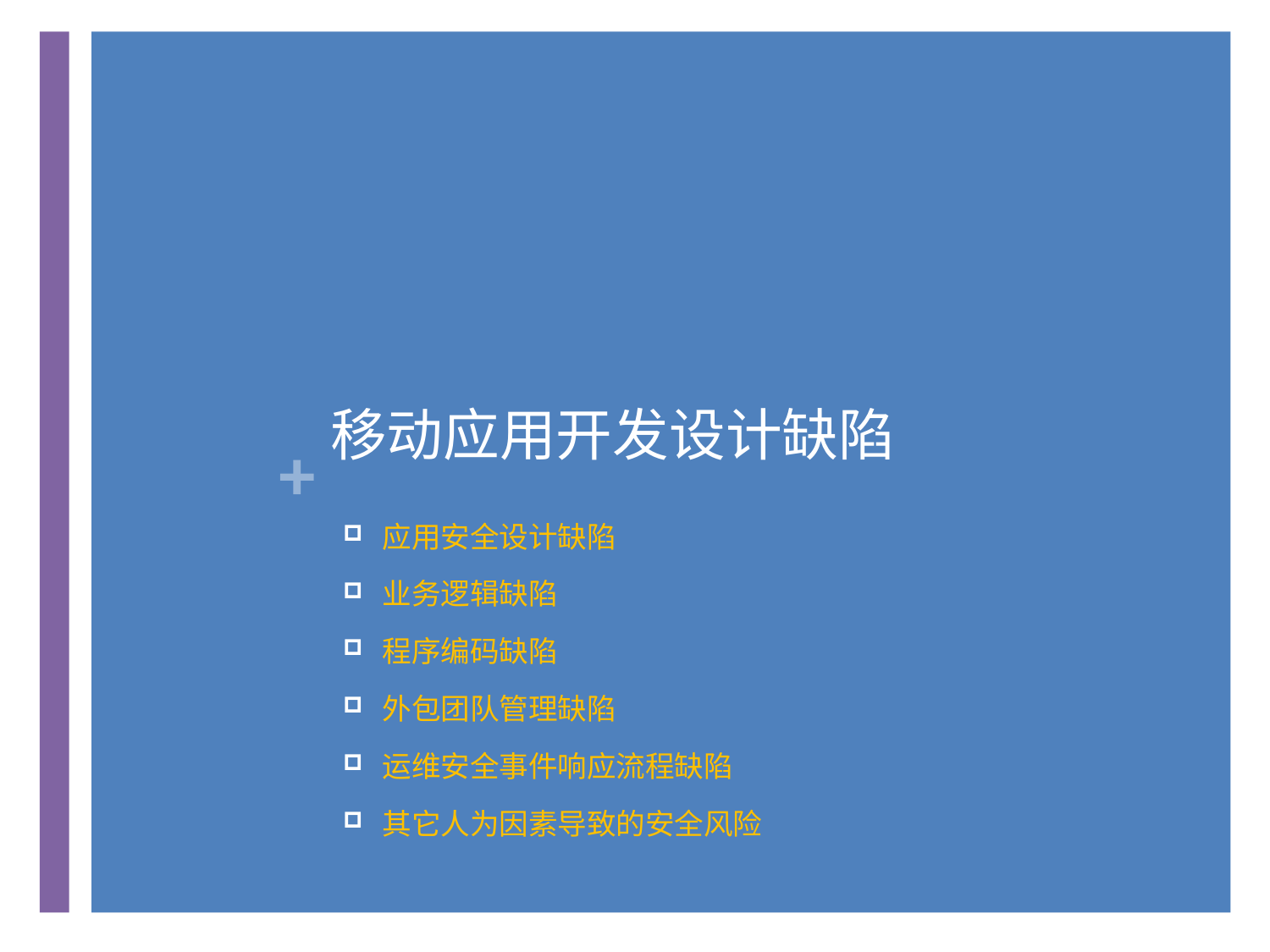

# 移动应用开发设计缺陷
应用安全设计缺陷
业务逻辑缺陷
程序编码缺陷
外包团队管理缺陷
运维安全事件响应流程缺陷
其它人为因素导致的安全风险